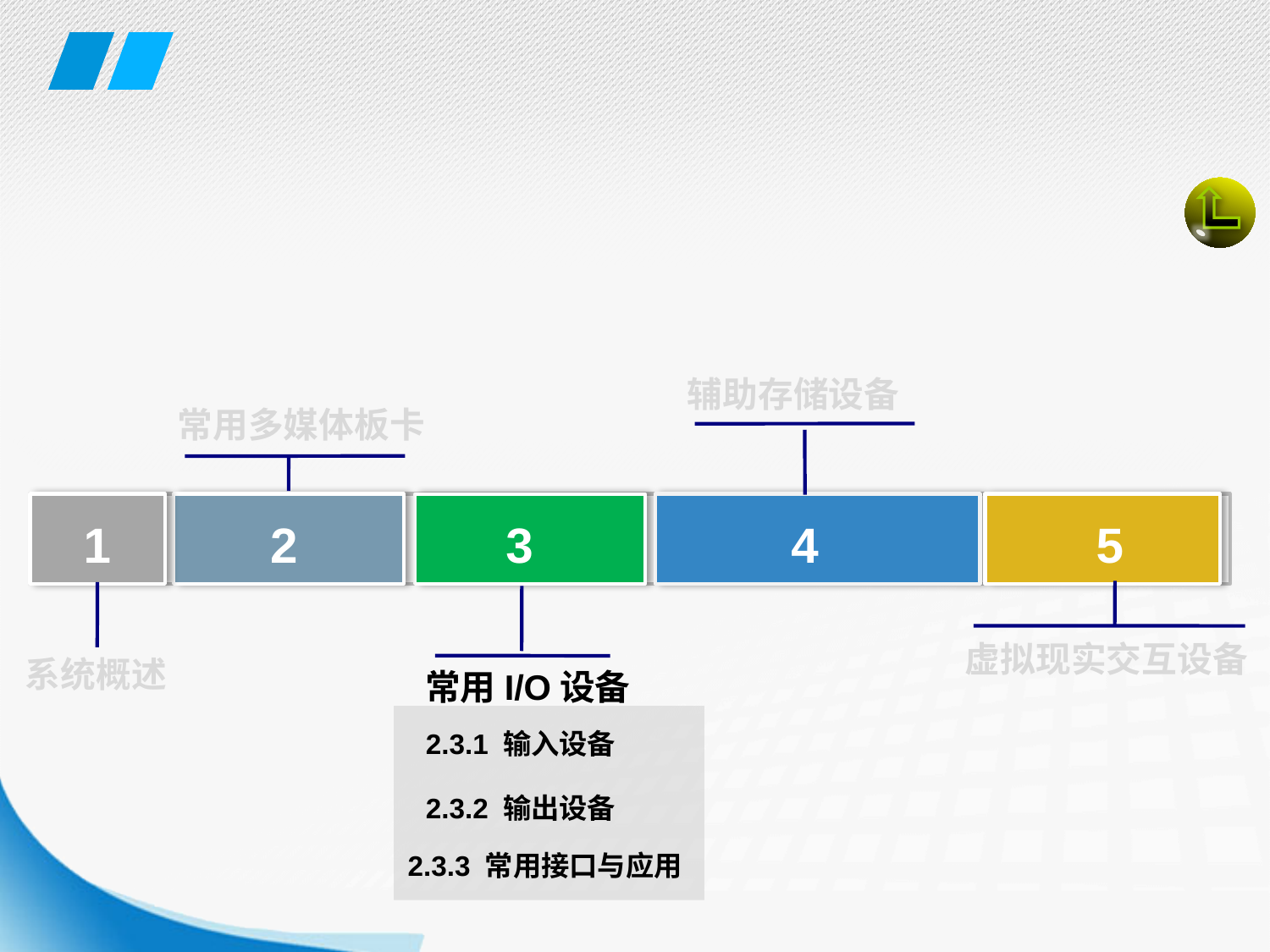

辅助存储设备
常用多媒体板卡

1
2
3
4
5

虚拟现实交互设备
系统概述

常用I/O设备

2.3.1 输入设备
2.3.2 输出设备
2.3.3 常用接口与应用